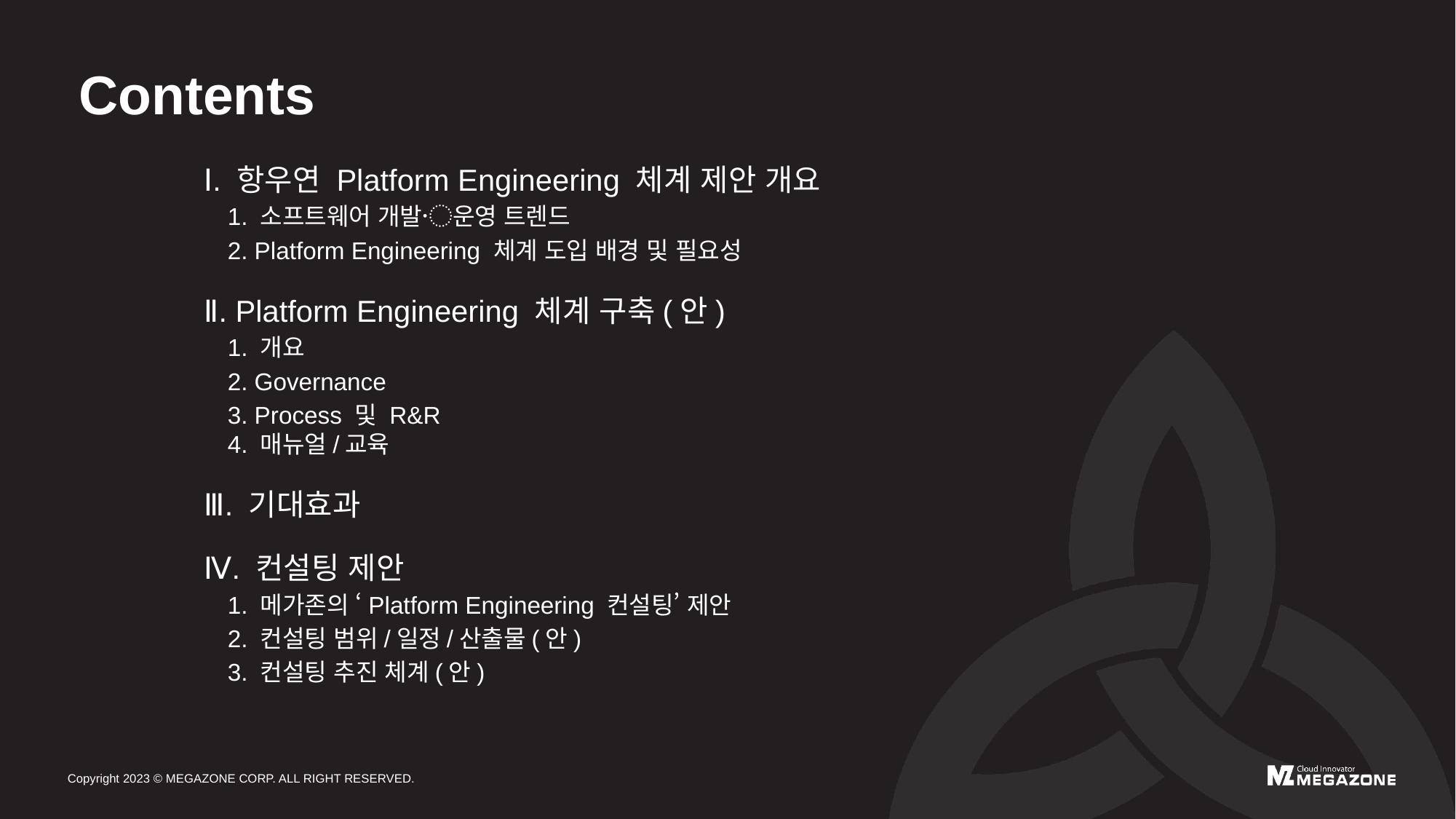

Contents
Ⅰ. 항우연 Platform Engineering 체계 제안 개요
 1. 소프트웨어 개발〮운영 트렌드
 2. Platform Engineering 체계 도입 배경 및 필요성
Ⅱ. Platform Engineering 체계 구축(안)
 1. 개요
 2. Governance
 3. Process 및 R&R
 4. 매뉴얼/교육
Ⅲ. 기대효과
Ⅳ. 컨설팅 제안
 1. 메가존의 ‘Platform Engineering 컨설팅’ 제안
 2. 컨설팅 범위/일정/산출물(안)
 3. 컨설팅 추진 체계(안)